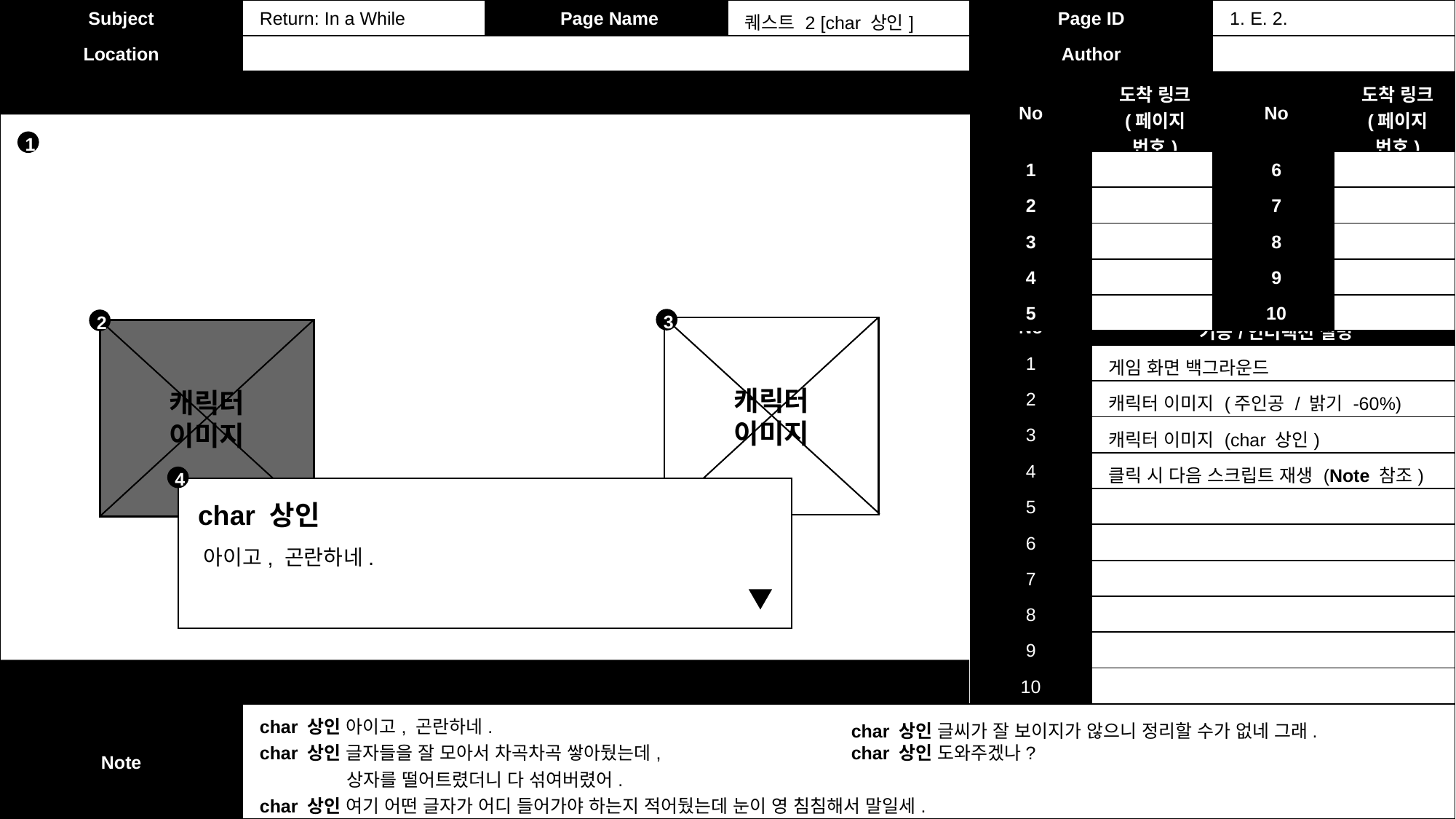

| Subject | Return: In a While | Page Name | 퀘스트 2 [char 상인] | Page ID | 1. E. 2. |
| --- | --- | --- | --- | --- | --- |
| Location |  |  |  | Author |  |

| No | 도착 링크 (페이지 번호) | No | 도착 링크 (페이지 번호) |
| --- | --- | --- | --- |
| 1 |  | 6 |  |
| 2 |  | 7 |  |
| 3 |  | 8 |  |
| 4 |  | 9 |  |
| 5 |  | 10 |  |
1
3
| No | 기능/인터랙션 설명 |
| --- | --- |
| 1 | 게임 화면 백그라운드 |
| 2 | 캐릭터 이미지 (주인공 / 밝기 -60%) |
| 3 | 캐릭터 이미지 (char 상인) |
| 4 | 클릭 시 다음 스크립트 재생 (Note 참조) |
| 5 |  |
| 6 |  |
| 7 |  |
| 8 |  |
| 9 |  |
| 10 |  |
2

캐릭터
이미지

캐릭터
이미지
4

char 상인
아이고, 곤란하네.

| Note | char 상인 아이고, 곤란하네. char 상인 글자들을 잘 모아서 차곡차곡 쌓아뒀는데, 상자를 떨어트렸더니 다 섞여버렸어. char 상인 여기 어떤 글자가 어디 들어가야 하는지 적어뒀는데 눈이 영 침침해서 말일세. |
| --- | --- |
char 상인 글씨가 잘 보이지가 않으니 정리할 수가 없네 그래.
char 상인 도와주겠나?